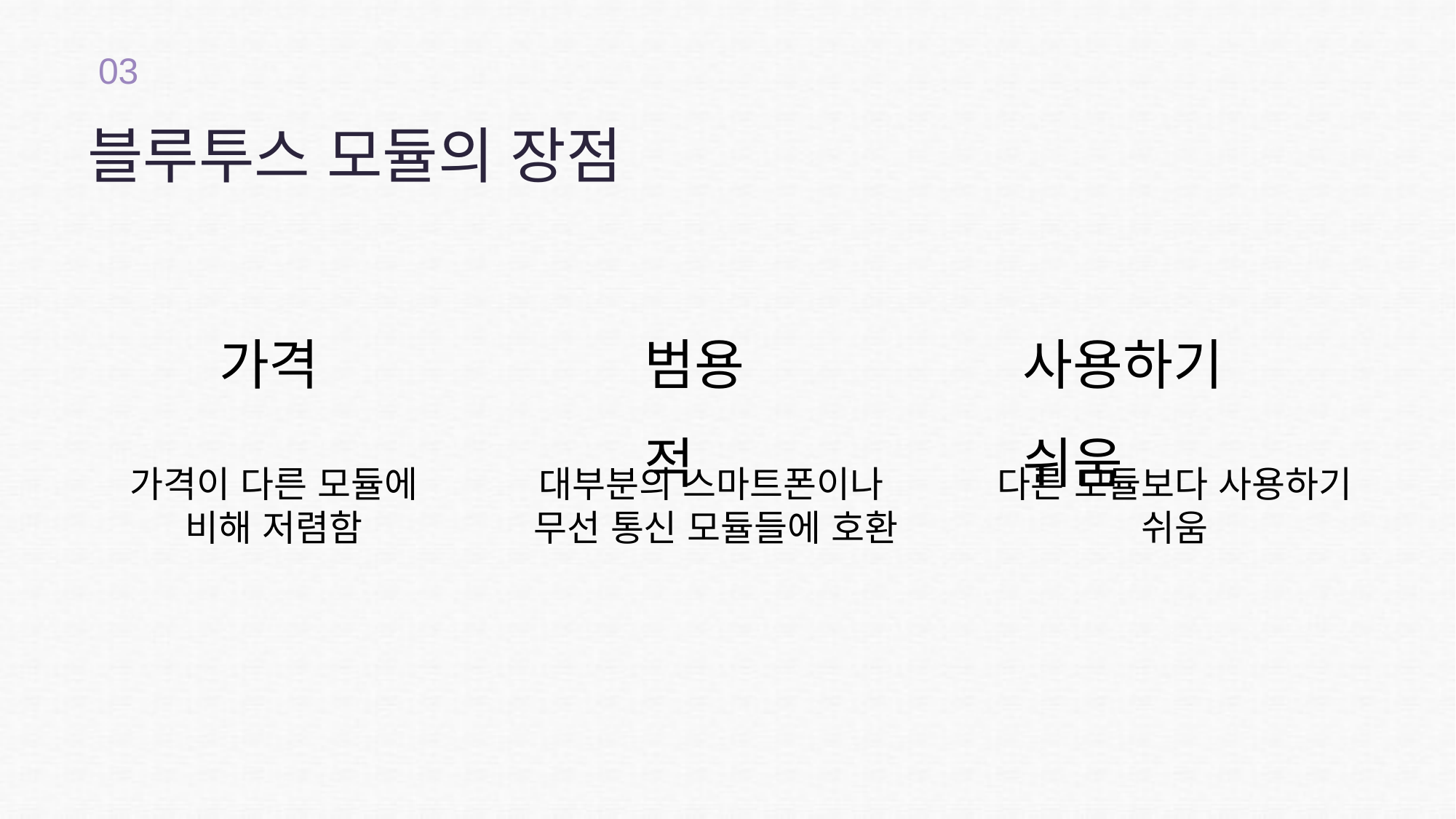

03
블루투스 모듈의 장점
범용적
사용하기 쉬움
가격
대부분의 스마트폰이나
무선 통신 모듈들에 호환
다른 모듈보다 사용하기
쉬움
가격이 다른 모듈에
비해 저렴함